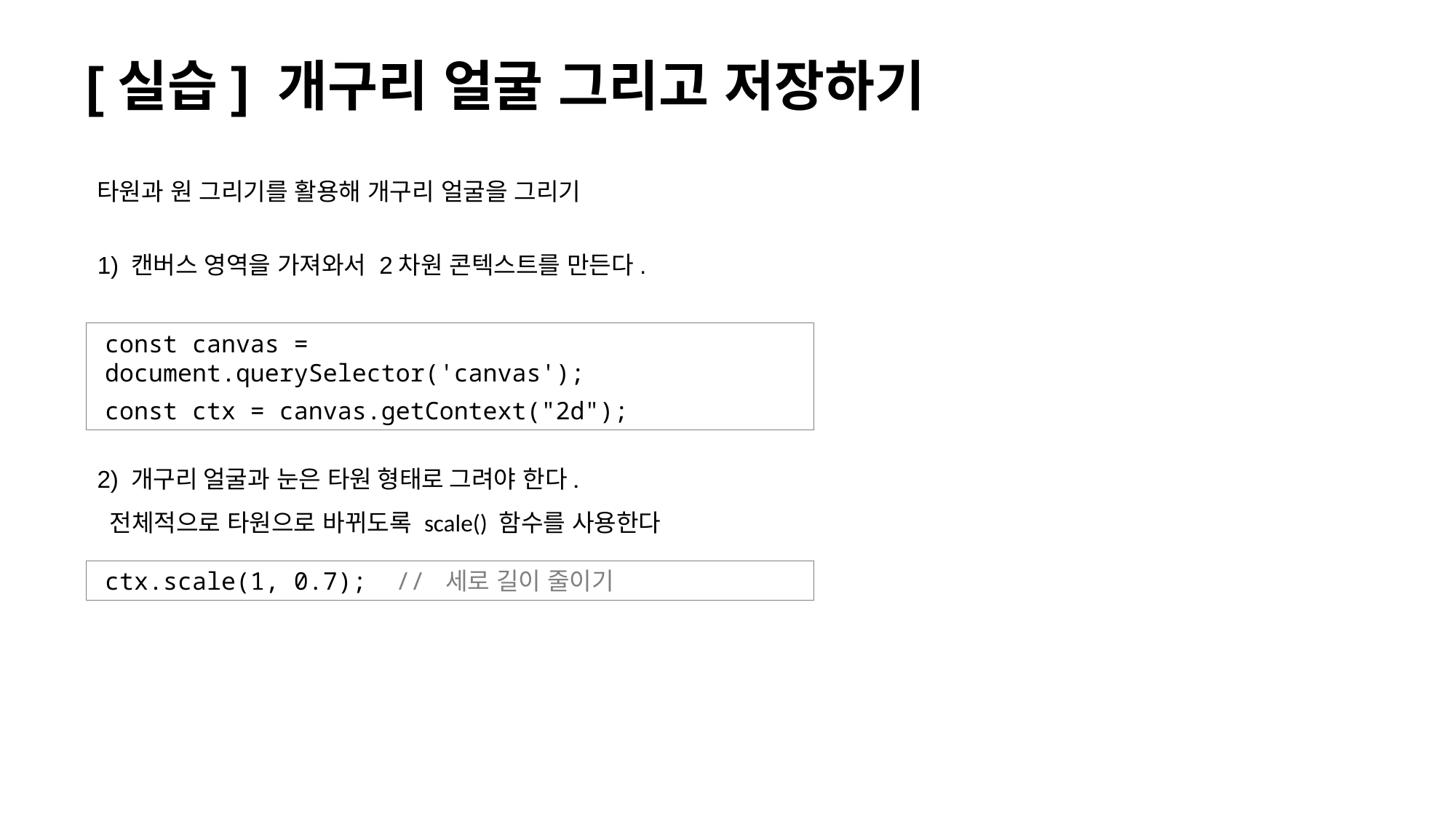

# [실습] 개구리 얼굴 그리고 저장하기
타원과 원 그리기를 활용해 개구리 얼굴을 그리기
1) 캔버스 영역을 가져와서 2차원 콘텍스트를 만든다.
const canvas = document.querySelector('canvas');
const ctx = canvas.getContext("2d");
2) 개구리 얼굴과 눈은 타원 형태로 그려야 한다.
 전체적으로 타원으로 바뀌도록 scale() 함수를 사용한다
ctx.scale(1, 0.7);  // 세로 길이 줄이기